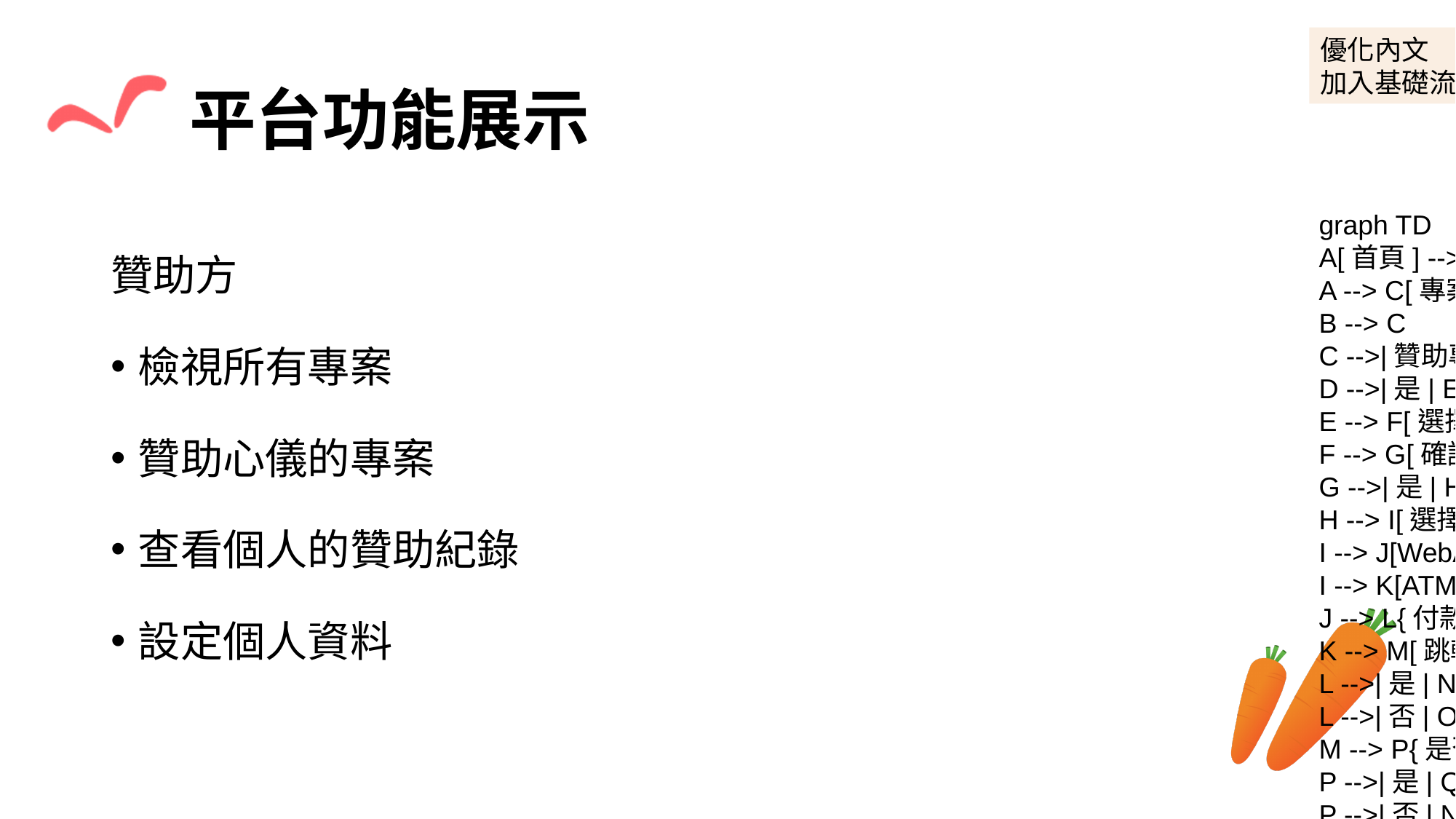

優化內文
加入基礎流程圖
# 平台功能展示
graph TD
A[首頁] --> B[專案列表]
A --> C[專案詳細頁面]
B --> C
C -->|贊助專案| D{是否已登入會員}
D -->|是| E[贊助者填寫贊助金額]
E --> F[選擇回饋方案或贊助方式]
F --> G[確認付款]
G -->|是| H[進入藍新金流付款]
H --> I[選擇付款方式]
I --> J[WebATM/信用卡]
I --> K[ATM轉帳/超商代碼繳費/條碼繳費]
J --> L{付款授權是否成功}
K --> M[跳轉至相對應付款流程]
L -->|是| N[顯示付款成功頁面並更新付款狀態]
L -->|否| O[顯示付款失敗頁面]
M --> P{是否需要等待付款結果}
P -->|是| Q[顯示付款中頁面並進行查詢]
P -->|否| N
Q -->|付款成功| N
Q -->|付款失敗| O
D -->|否| R[登入會員]
R --> E
G -->|否| S[取消付款]
S --> T[返回專案詳細頁面]
O --> T
N --> U[進入會員中心並顯示顯示贊助紀錄]
贊助方
檢視所有專案
贊助心儀的專案
查看個人的贊助紀錄
設定個人資料